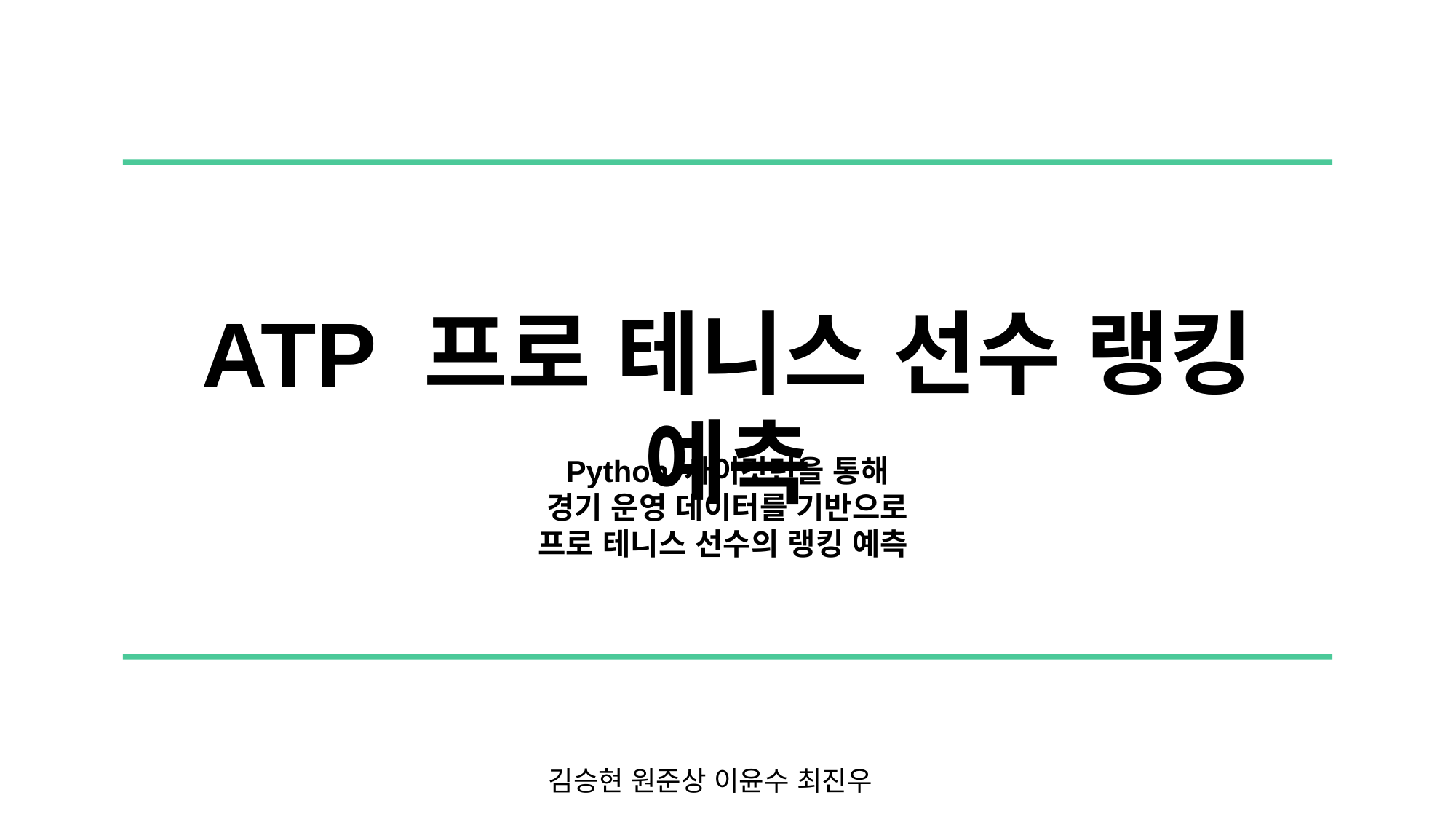

ATP 프로 테니스 선수 랭킹 예측
Python 사이킷런을 통해
경기 운영 데이터를 기반으로
프로 테니스 선수의 랭킹 예측
김승현 원준상 이윤수 최진우
X